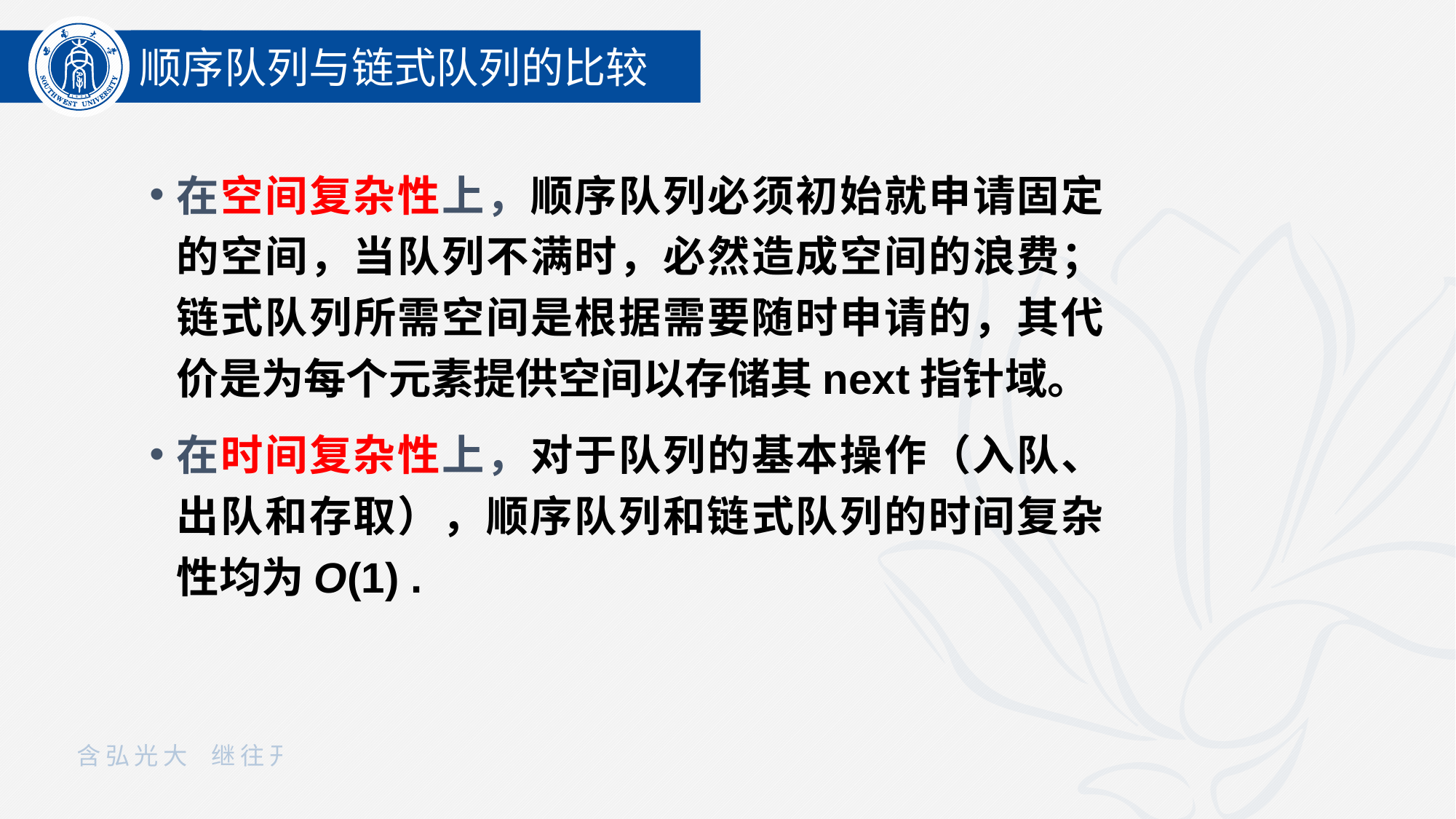

顺序队列与链式队列的比较
在空间复杂性上，顺序队列必须初始就申请固定的空间，当队列不满时，必然造成空间的浪费；链式队列所需空间是根据需要随时申请的，其代价是为每个元素提供空间以存储其next指针域。
在时间复杂性上，对于队列的基本操作（入队、出队和存取），顺序队列和链式队列的时间复杂性均为O(1) .